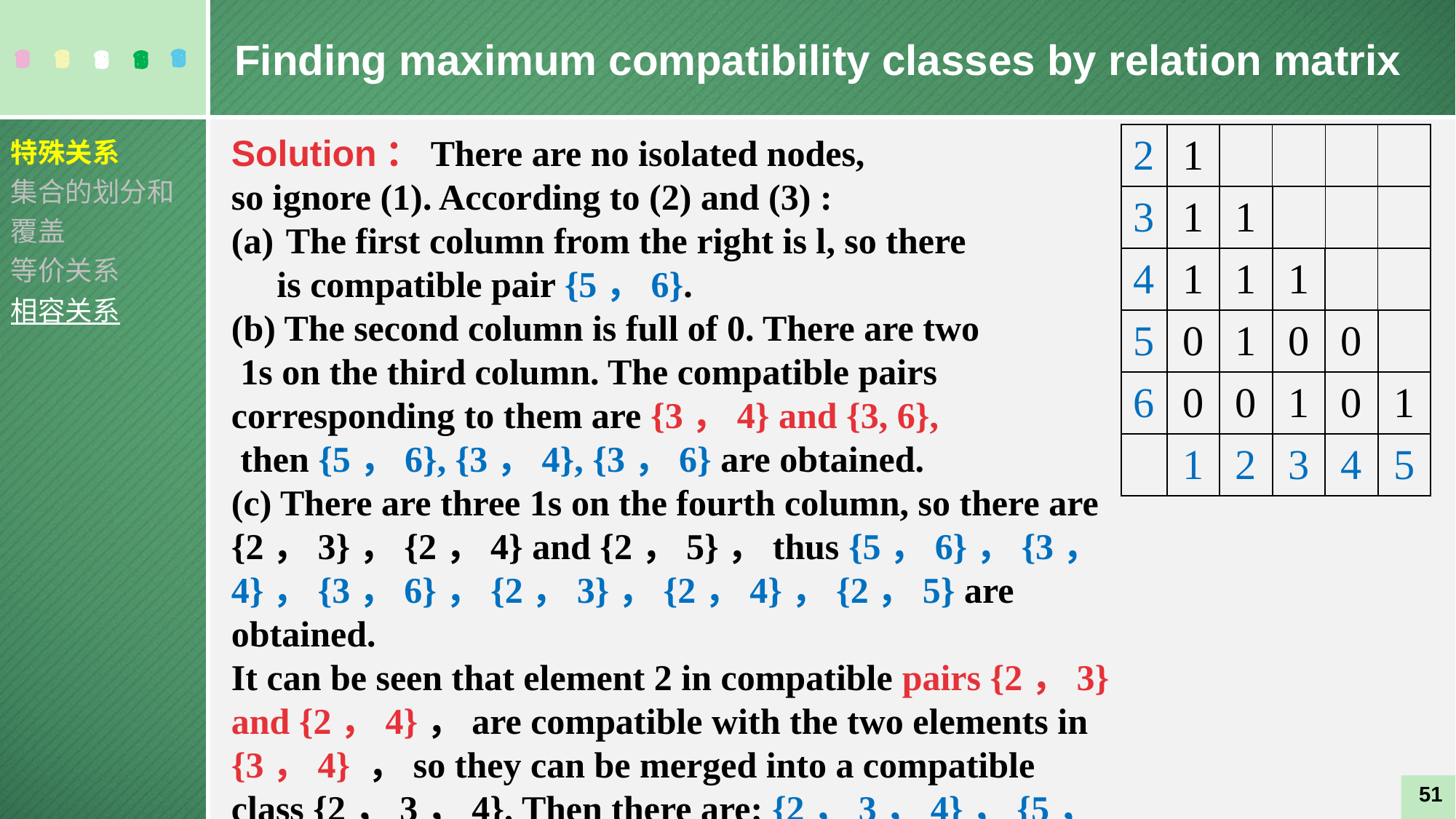

Finding maximum compatibility classes by relation matrix

特殊关系
集合的划分和覆盖
等价关系
相容关系

Solution：There are no isolated nodes,
so ignore (1). According to (2) and (3) :
The first column from the right is l, so there
     is compatible pair {5，6}.
(b) The second column is full of 0. There are two
 1s on the third column. The compatible pairs
corresponding to them are {3，4} and {3, 6},
 then {5，6}, {3，4}, {3，6} are obtained.
(c) There are three 1s on the fourth column, so there are {2，3}，{2，4} and {2，5}，thus {5，6}，{3，4}，{3，6}，{2，3}，{2，4}，{2，5} are obtained.
It can be seen that element 2 in compatible pairs {2，3} and {2，4}，are compatible with the two elements in {3，4} ，so they can be merged into a compatible class {2，3，4}. Then there are: {2，3，4}，{5，6}，{3，6}，{2，5}
| 2 | 1 |  |  |  |  |
| --- | --- | --- | --- | --- | --- |
| 3 | 1 | 1 |  |  |  |
| 4 | 1 | 1 | 1 |  |  |
| 5 | 0 | 1 | 0 | 0 |  |
| 6 | 0 | 0 | 1 | 0 | 1 |
|  | 1 | 2 | 3 | 4 | 5 |
51